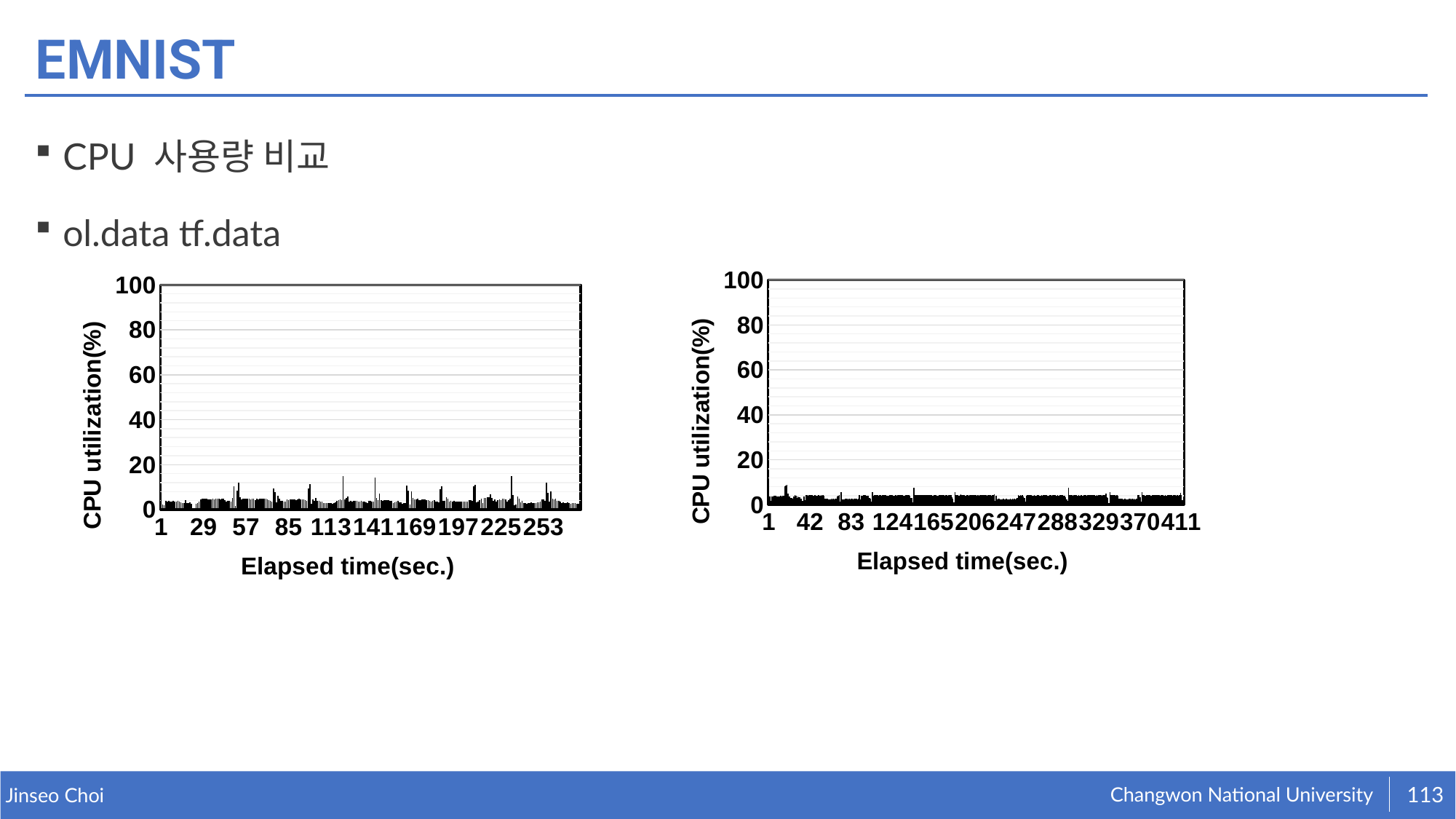

# EMNIST
CPU 사용량 비교
ol.data tf.data

### Chart

| Category |  |
|---|---|

### Chart

| Category |  |
|---|---|
113